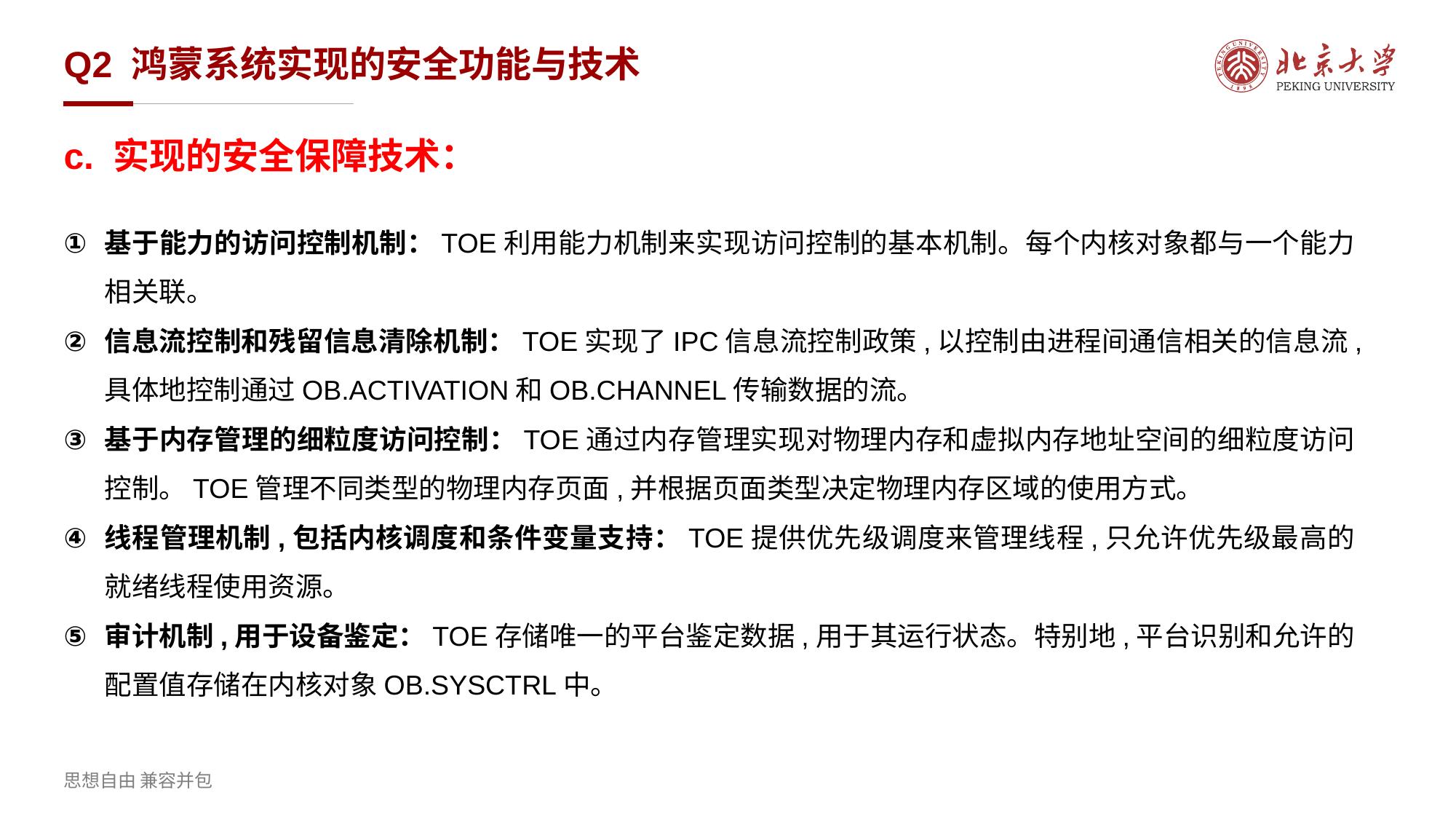

# Q2 鸿蒙系统实现的安全功能与技术
c. 实现的安全保障技术：

基于能力的访问控制机制：TOE利用能力机制来实现访问控制的基本机制。每个内核对象都与一个能力相关联。
信息流控制和残留信息清除机制：TOE实现了IPC信息流控制政策,以控制由进程间通信相关的信息流,具体地控制通过OB.ACTIVATION和OB.CHANNEL传输数据的流。
基于内存管理的细粒度访问控制：TOE通过内存管理实现对物理内存和虚拟内存地址空间的细粒度访问控制。TOE管理不同类型的物理内存页面,并根据页面类型决定物理内存区域的使用方式。
线程管理机制,包括内核调度和条件变量支持：TOE提供优先级调度来管理线程,只允许优先级最高的就绪线程使用资源。
审计机制,用于设备鉴定：TOE存储唯一的平台鉴定数据,用于其运行状态。特别地,平台识别和允许的配置值存储在内核对象OB.SYSCTRL中。